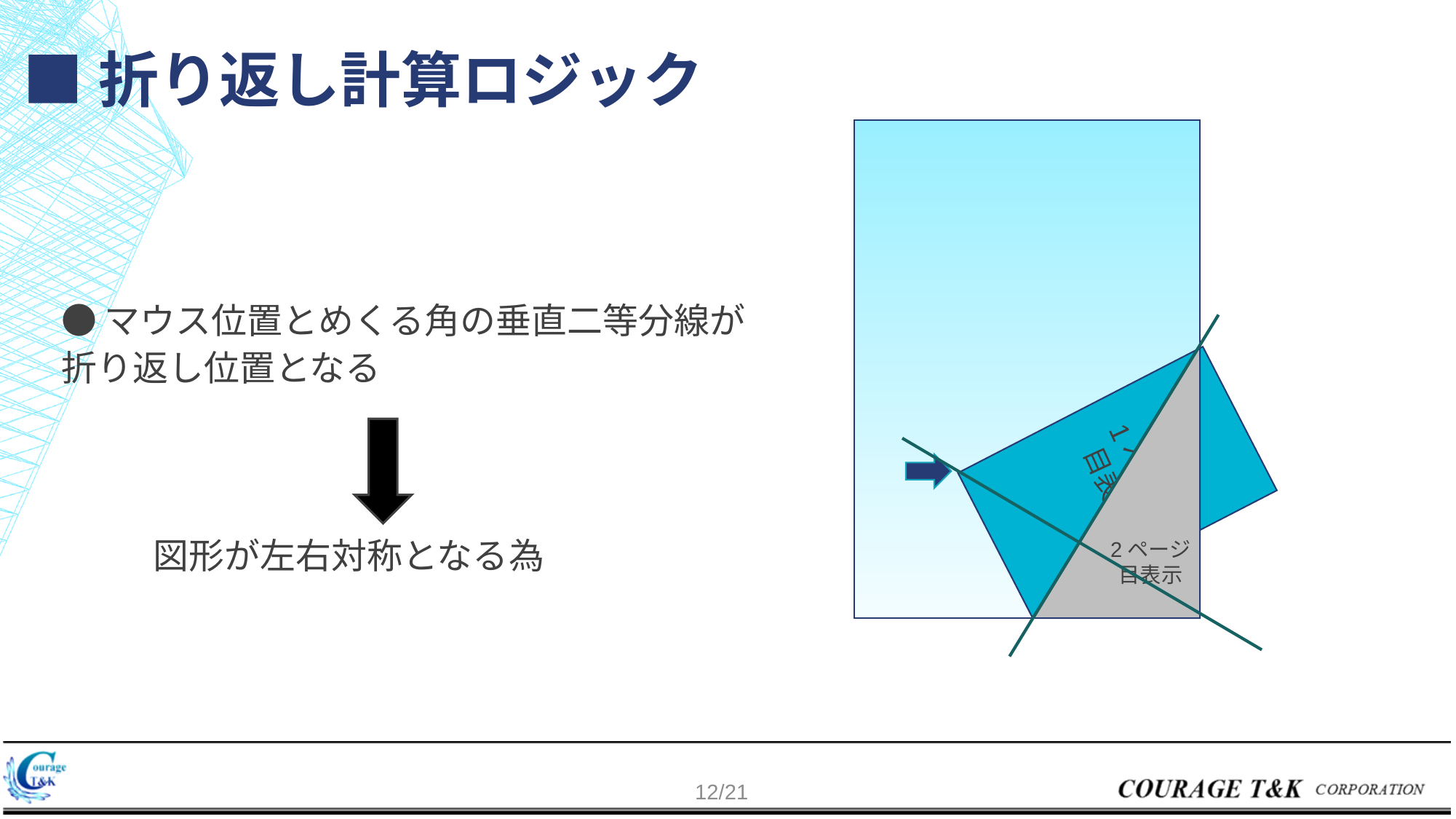

# ■折り返し計算ロジック

●マウス位置とめくる角の垂直二等分線が
折り返し位置となる

	図形が左右対称となる為

1ページ目表示

目ジーペ１表示
2ページ目表示
12/21